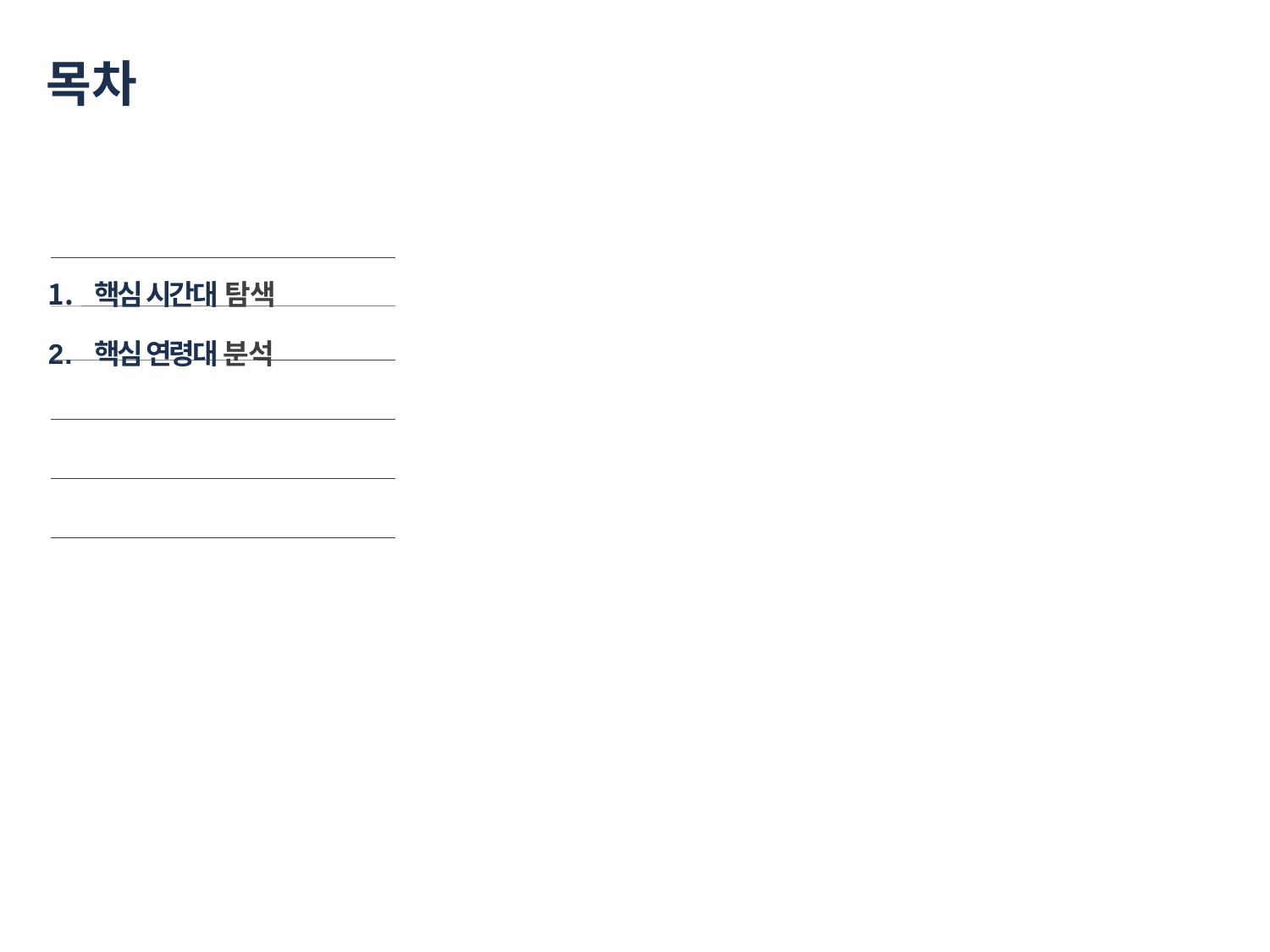

# 목차
핵심 시간대 탐색
핵심 연령대 분석